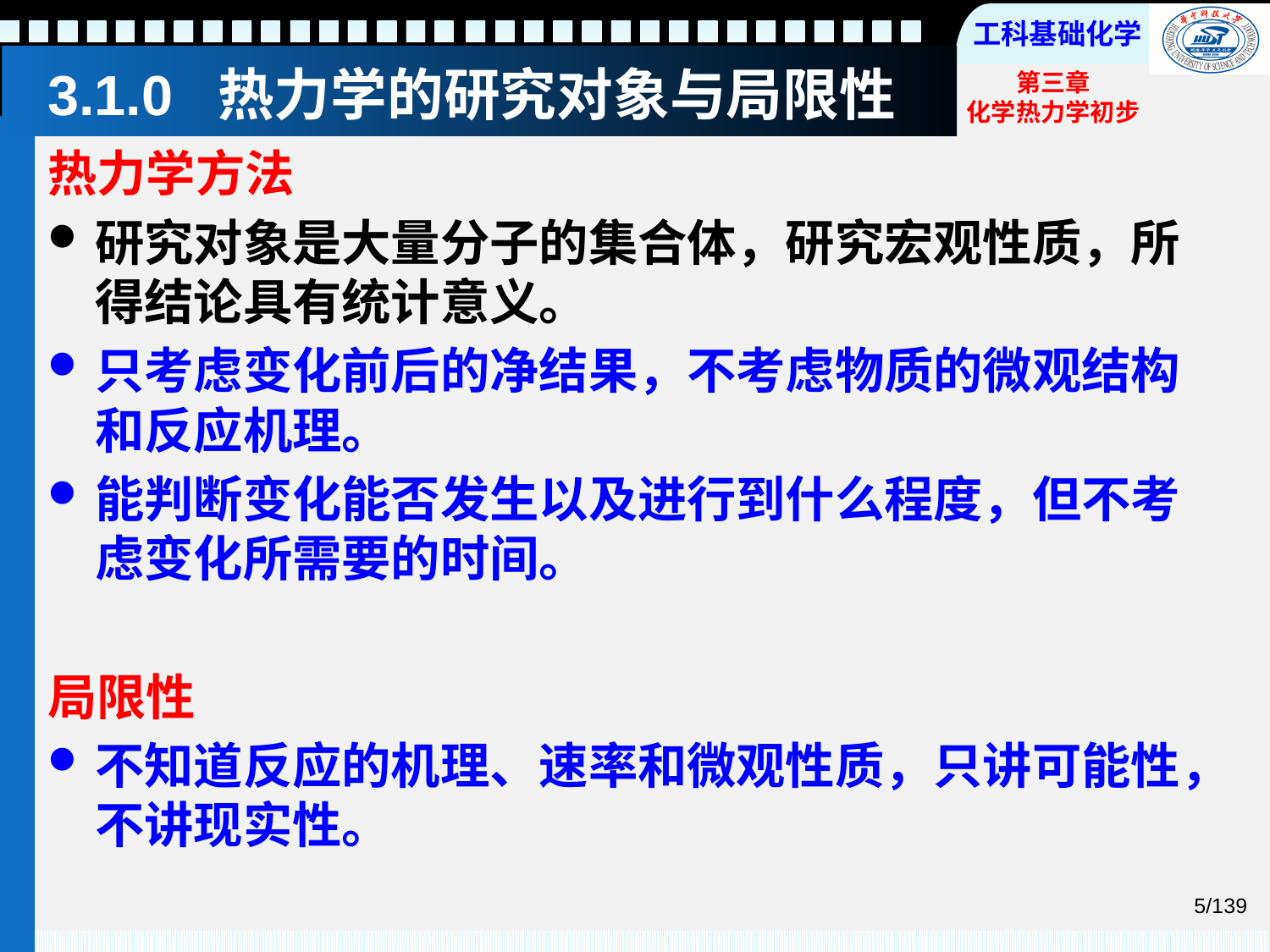

# 3.1.0  热力学的研究对象与局限性
热力学方法
研究对象是大量分子的集合体，研究宏观性质，所得结论具有统计意义。
只考虑变化前后的净结果，不考虑物质的微观结构和反应机理。
能判断变化能否发生以及进行到什么程度，但不考虑变化所需要的时间。

局限性
不知道反应的机理、速率和微观性质，只讲可能性，不讲现实性。